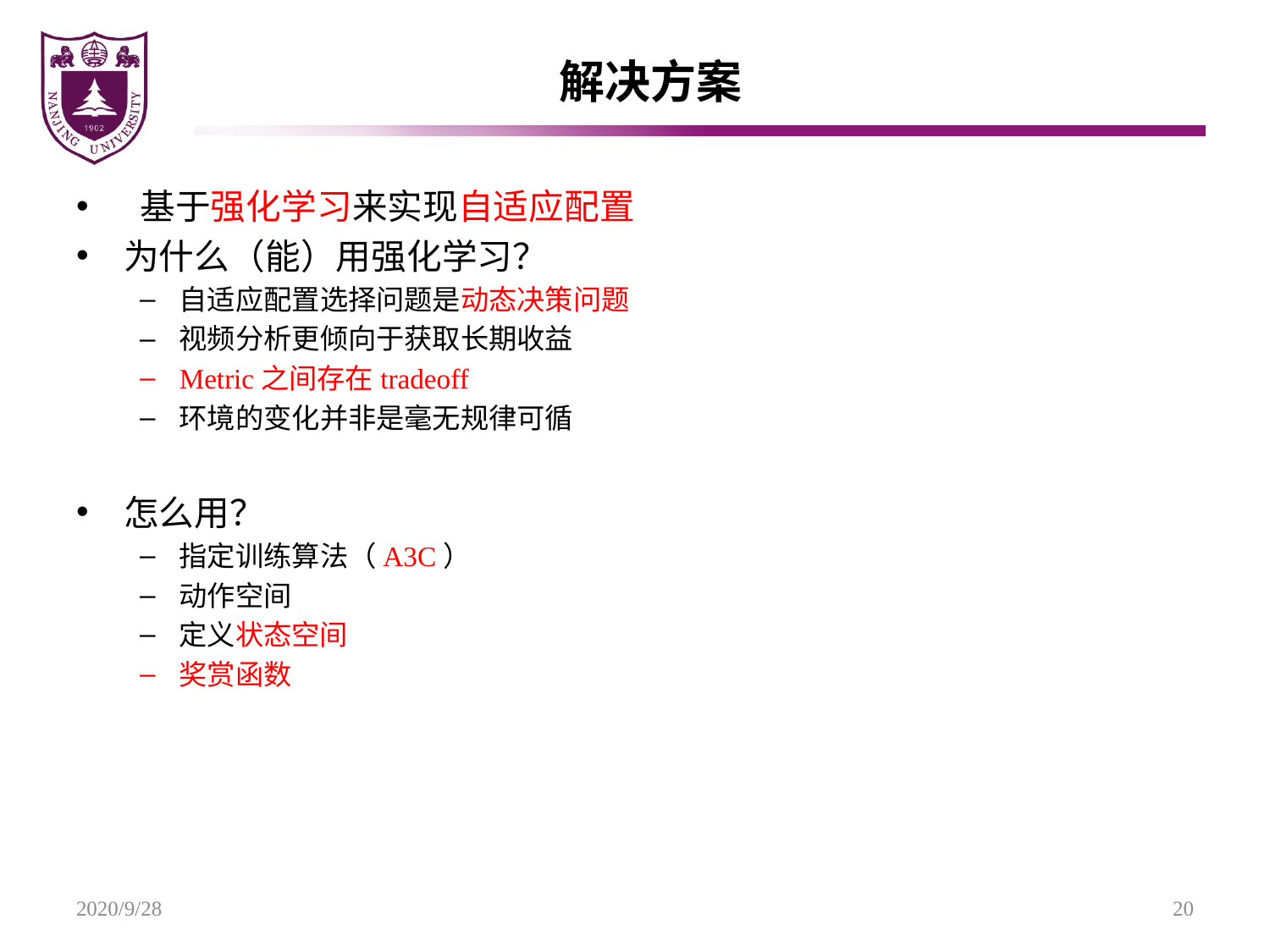

# 解决方案
 基于强化学习来实现自适应配置
为什么（能）用强化学习？
自适应配置选择问题是动态决策问题
视频分析更倾向于获取长期收益
Metric之间存在tradeoff
环境的变化并非是毫无规律可循

怎么用？
指定训练算法（A3C）
动作空间
定义状态空间
奖赏函数

2020/9/28
20